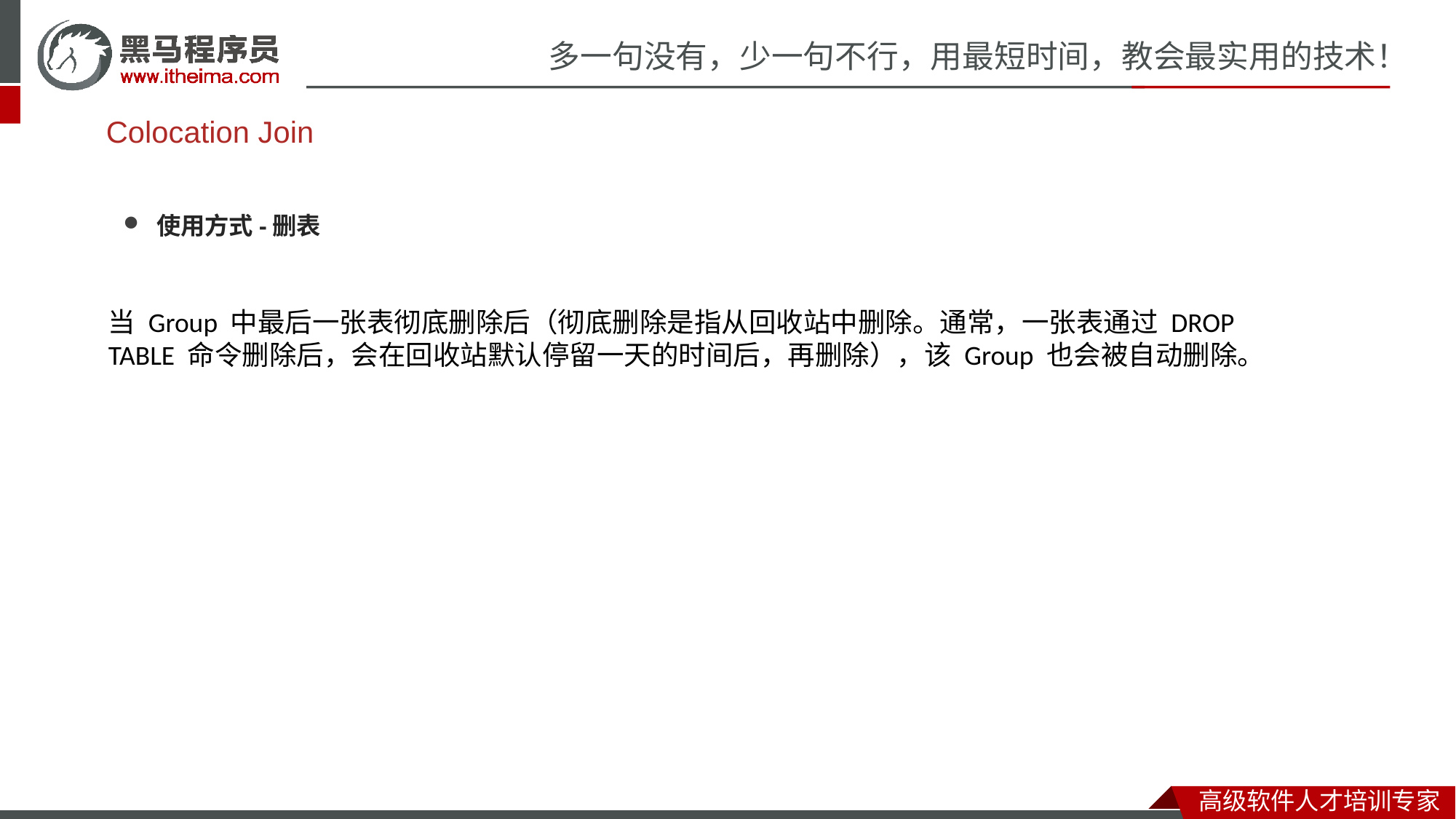

# Colocation Join
使用方式-删表
当 Group 中最后一张表彻底删除后（彻底删除是指从回收站中删除。通常，一张表通过 DROP TABLE 命令删除后，会在回收站默认停留一天的时间后，再删除），该 Group 也会被自动删除。